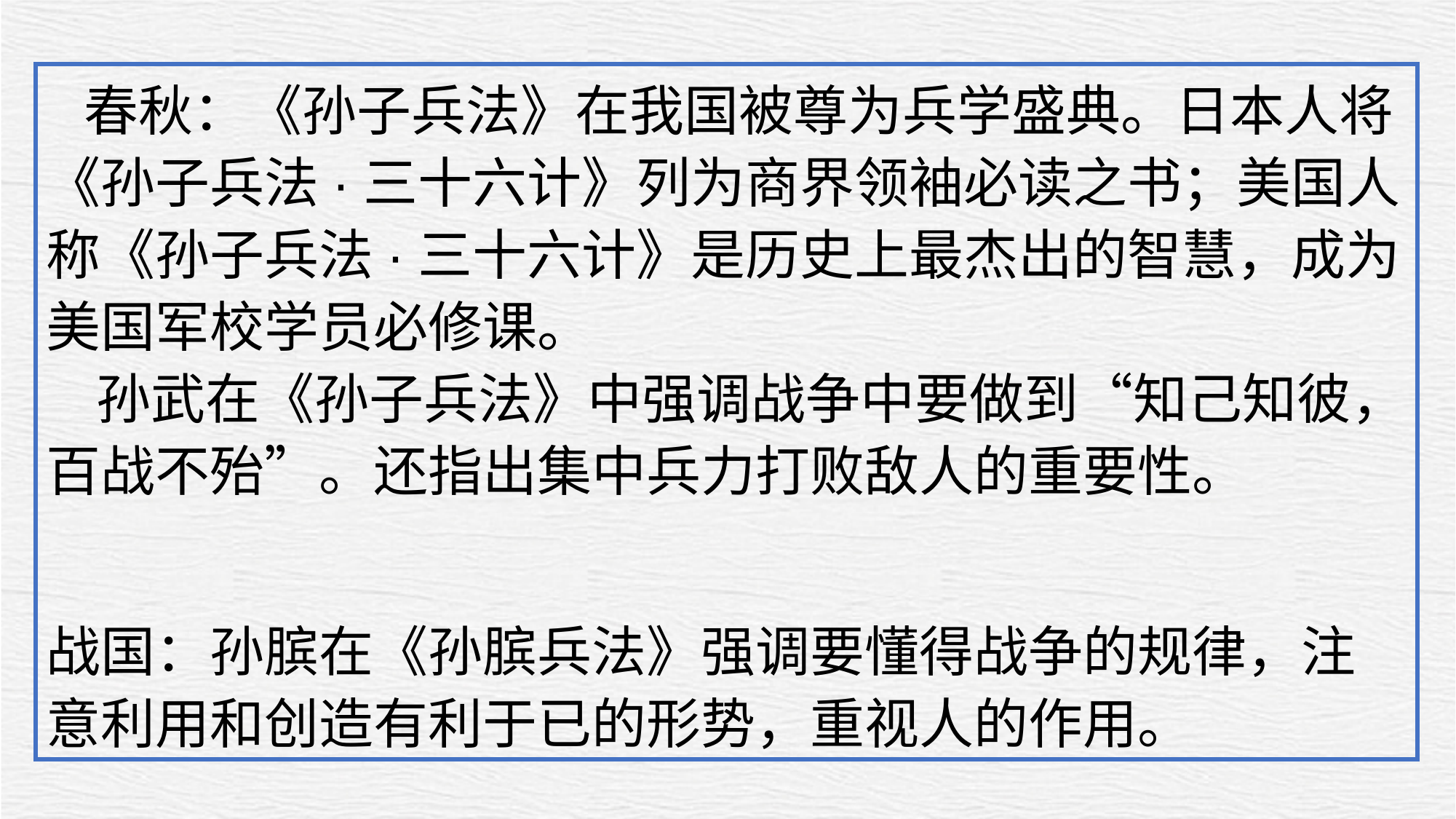

春秋：《孙子兵法》在我国被尊为兵学盛典。日本人将《孙子兵法·三十六计》列为商界领袖必读之书；美国人称《孙子兵法·三十六计》是历史上最杰出的智慧，成为美国军校学员必修课。
   孙武在《孙子兵法》中强调战争中要做到“知己知彼，百战不殆”。还指出集中兵力打败敌人的重要性。

战国：孙膑在《孙膑兵法》强调要懂得战争的规律，注意利用和创造有利于已的形势，重视人的作用。